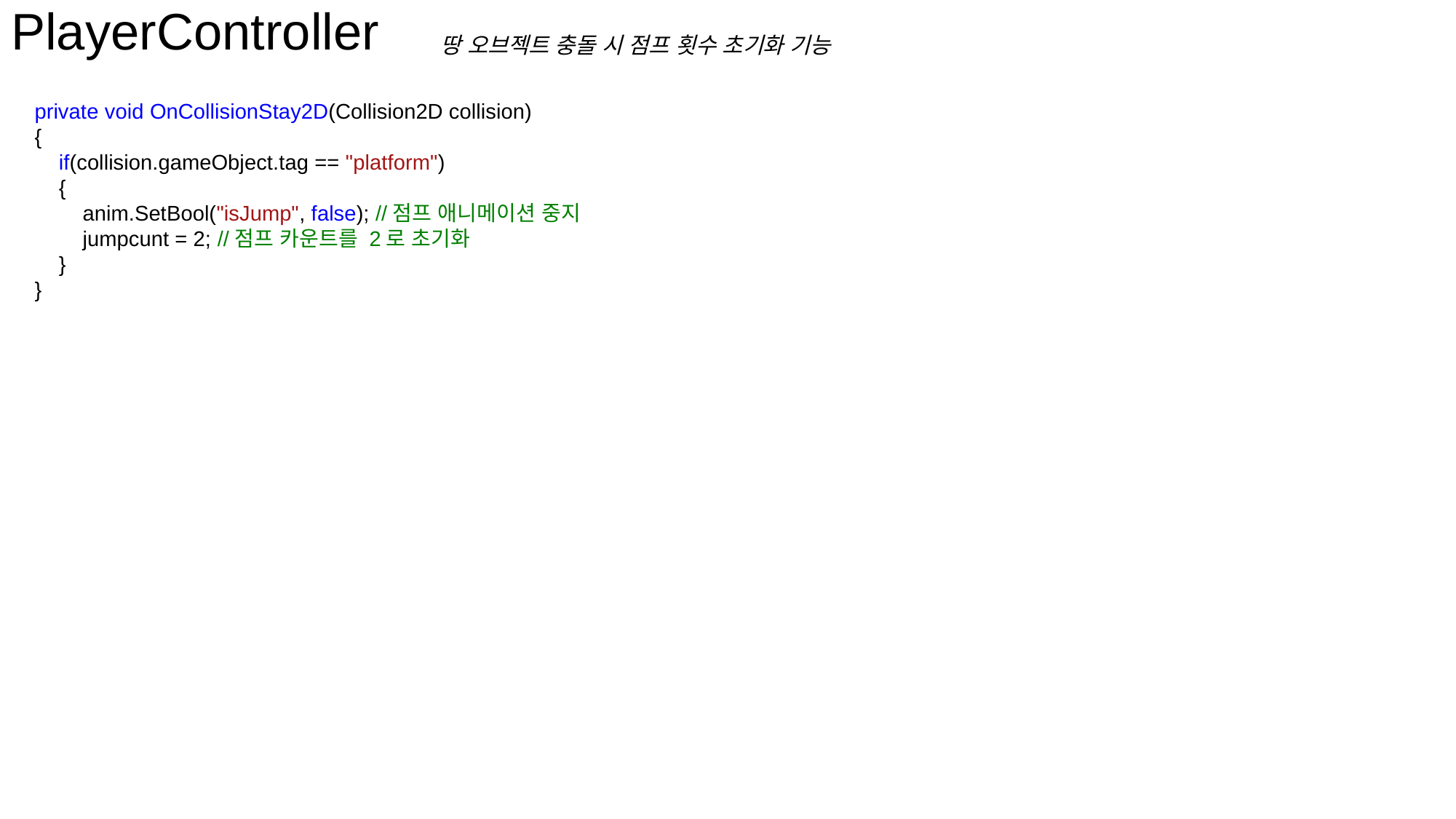

# PlayerController
땅 오브젝트 충돌 시 점프 횟수 초기화 기능
    private void OnCollisionStay2D(Collision2D collision)
    {
        if(collision.gameObject.tag == "platform")
        {
            anim.SetBool("isJump", false); //점프 애니메이션 중지
            jumpcunt = 2; //점프 카운트를 2로 초기화
        }
    }